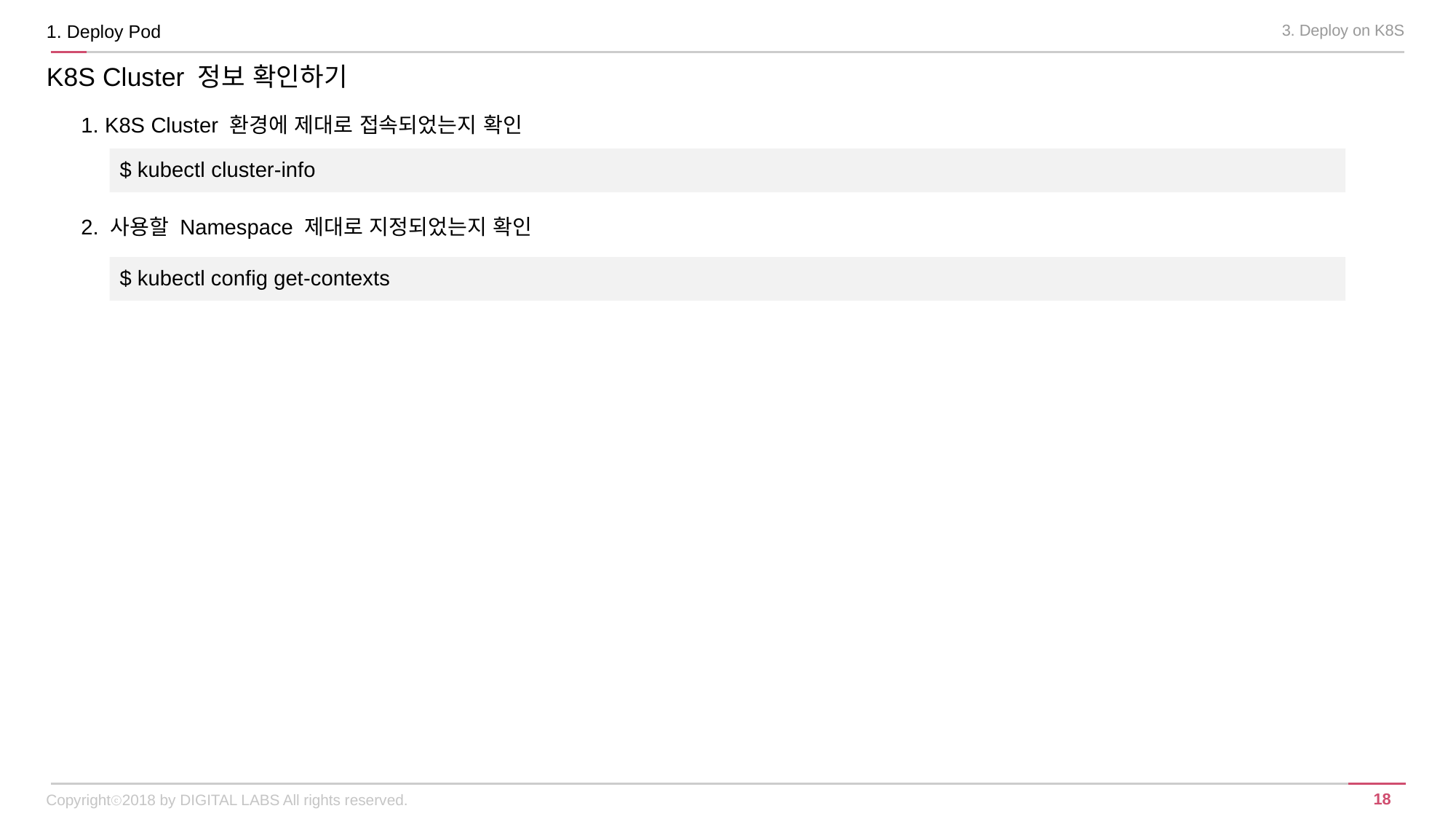

1. Deploy Pod
3. Deploy on K8S
K8S Cluster 정보 확인하기
1. K8S Cluster 환경에 제대로 접속되었는지 확인

2. 사용할 Namespace 제대로 지정되었는지 확인
$ kubectl cluster-info
$ kubectl config get-contexts
Copyrightⓒ2018 by DIGITAL LABS All rights reserved.